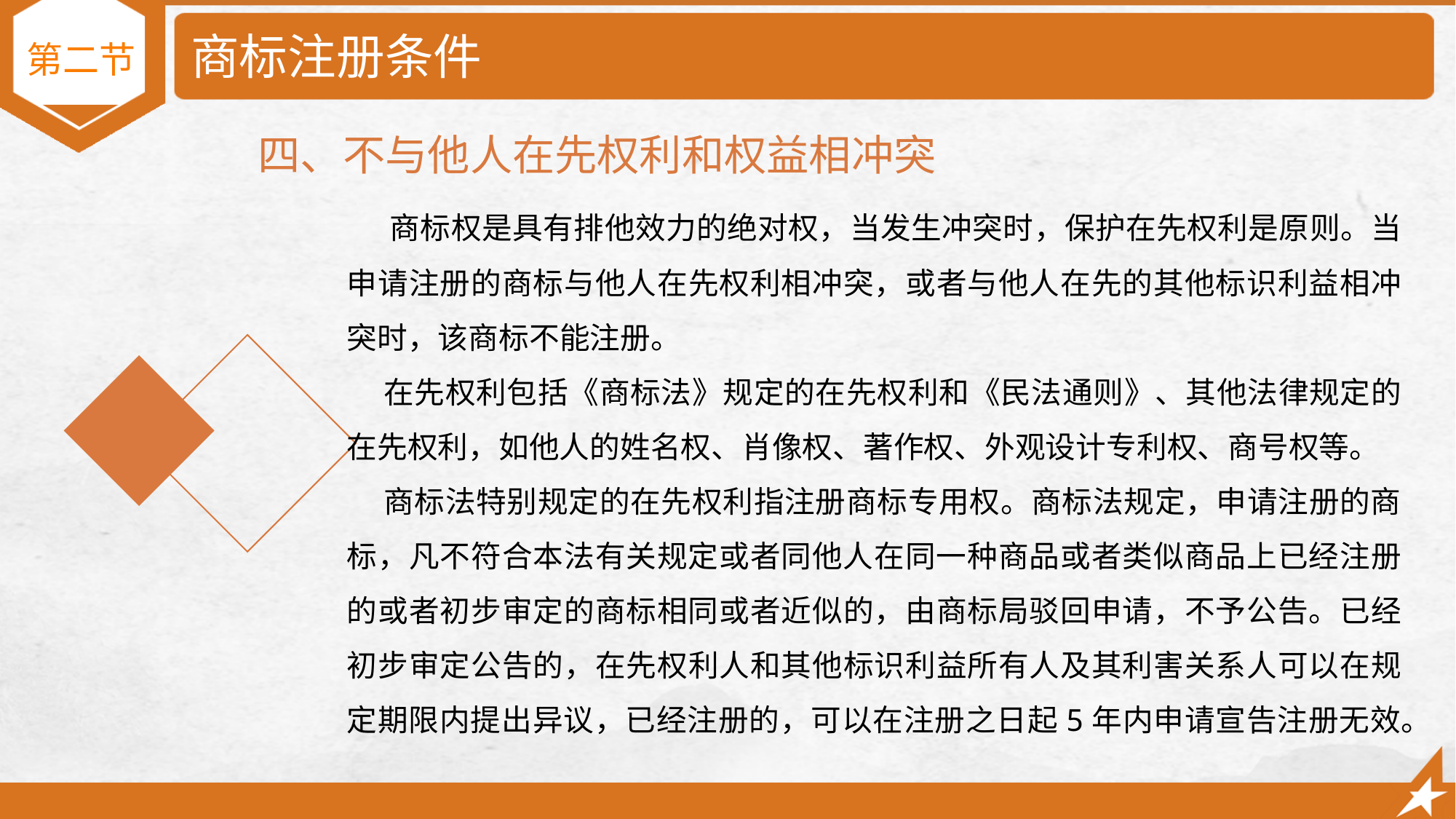

# 商标注册条件
第二节
四、不与他人在先权利和权益相冲突
    商标权是具有排他效力的绝对权，当发生冲突时，保护在先权利是原则。当申请注册的商标与他人在先权利相冲突，或者与他人在先的其他标识利益相冲突时，该商标不能注册。
    在先权利包括《商标法》规定的在先权利和《民法通则》、其他法律规定的在先权利，如他人的姓名权、肖像权、著作权、外观设计专利权、商号权等。
    商标法特别规定的在先权利指注册商标专用权。商标法规定，申请注册的商标，凡不符合本法有关规定或者同他人在同一种商品或者类似商品上已经注册的或者初步审定的商标相同或者近似的，由商标局驳回申请，不予公告。已经初步审定公告的，在先权利人和其他标识利益所有人及其利害关系人可以在规定期限内提出异议，已经注册的，可以在注册之日起5年内申请宣告注册无效。